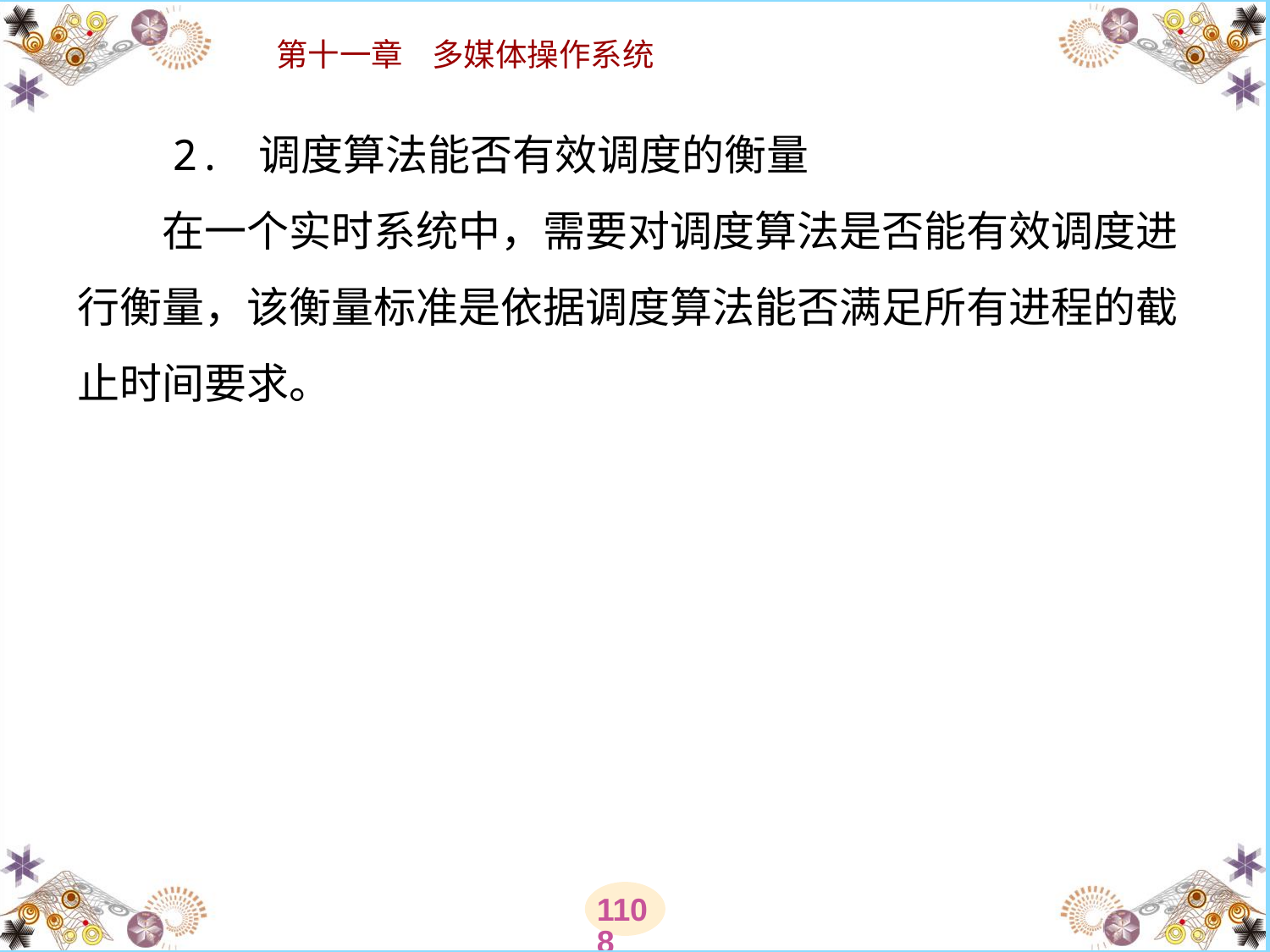

# 2. 调度算法能否有效调度的衡量 　　在一个实时系统中，需要对调度算法是否能有效调度进行衡量，该衡量标准是依据调度算法能否满足所有进程的截止时间要求。